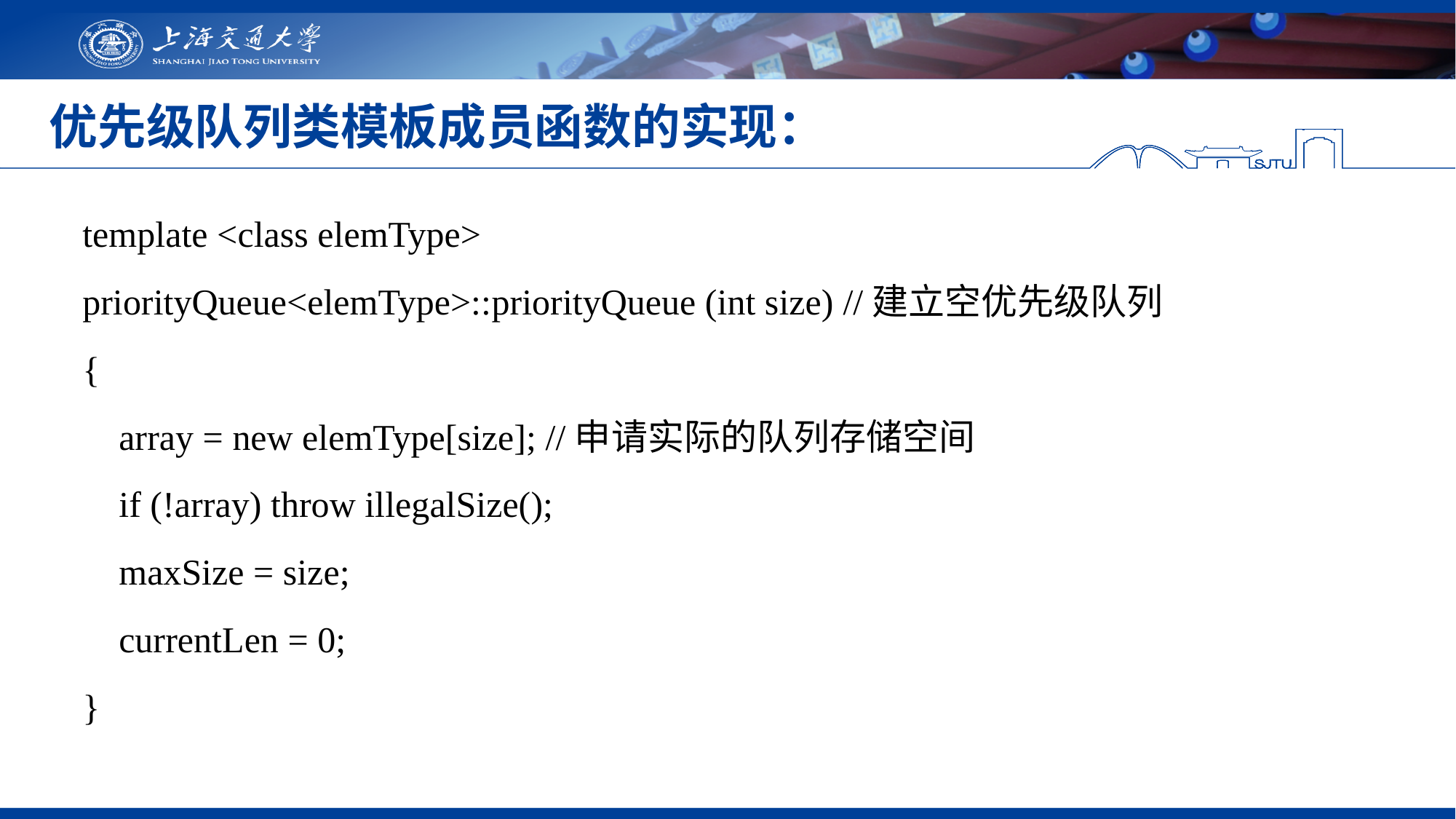

# 优先级队列类模板成员函数的实现：
template <class elemType>
priorityQueue<elemType>::priorityQueue (int size) //建立空优先级队列
{
    array = new elemType[size]; //申请实际的队列存储空间
    if (!array) throw illegalSize();
    maxSize = size;
    currentLen = 0;
}